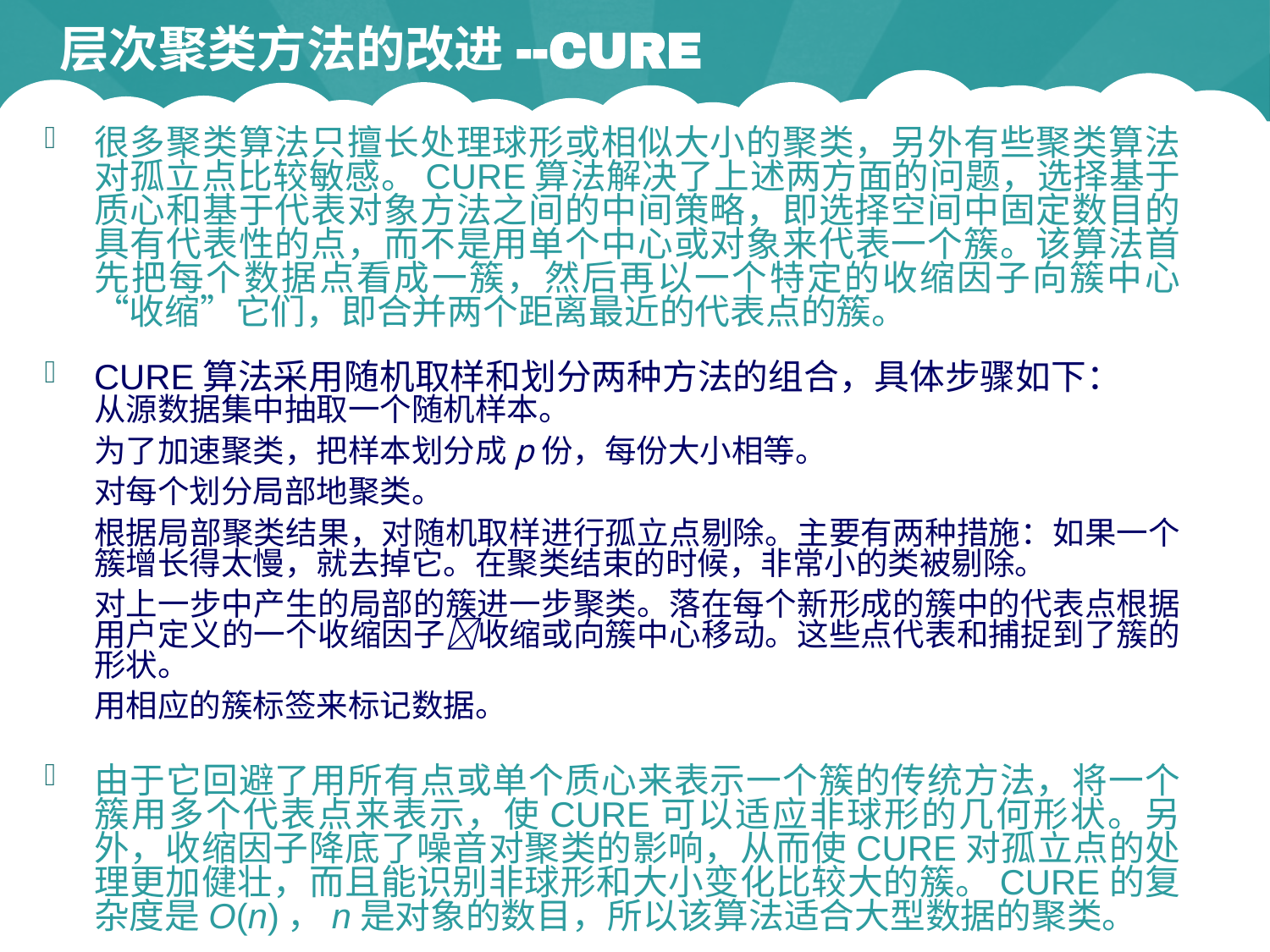

# 层次聚类方法的改进--CURE
很多聚类算法只擅长处理球形或相似大小的聚类，另外有些聚类算法对孤立点比较敏感。CURE算法解决了上述两方面的问题，选择基于质心和基于代表对象方法之间的中间策略，即选择空间中固定数目的具有代表性的点，而不是用单个中心或对象来代表一个簇。该算法首先把每个数据点看成一簇，然后再以一个特定的收缩因子向簇中心“收缩”它们，即合并两个距离最近的代表点的簇。
CURE算法采用随机取样和划分两种方法的组合，具体步骤如下：
从源数据集中抽取一个随机样本。
为了加速聚类，把样本划分成p份，每份大小相等。
对每个划分局部地聚类。
根据局部聚类结果，对随机取样进行孤立点剔除。主要有两种措施：如果一个簇增长得太慢，就去掉它。在聚类结束的时候，非常小的类被剔除。
对上一步中产生的局部的簇进一步聚类。落在每个新形成的簇中的代表点根据用户定义的一个收缩因子α收缩或向簇中心移动。这些点代表和捕捉到了簇的形状。
用相应的簇标签来标记数据。
由于它回避了用所有点或单个质心来表示一个簇的传统方法，将一个簇用多个代表点来表示，使CURE可以适应非球形的几何形状。另外，收缩因子降底了噪音对聚类的影响，从而使CURE对孤立点的处理更加健壮，而且能识别非球形和大小变化比较大的簇。CURE的复杂度是O(n)，n是对象的数目，所以该算法适合大型数据的聚类。